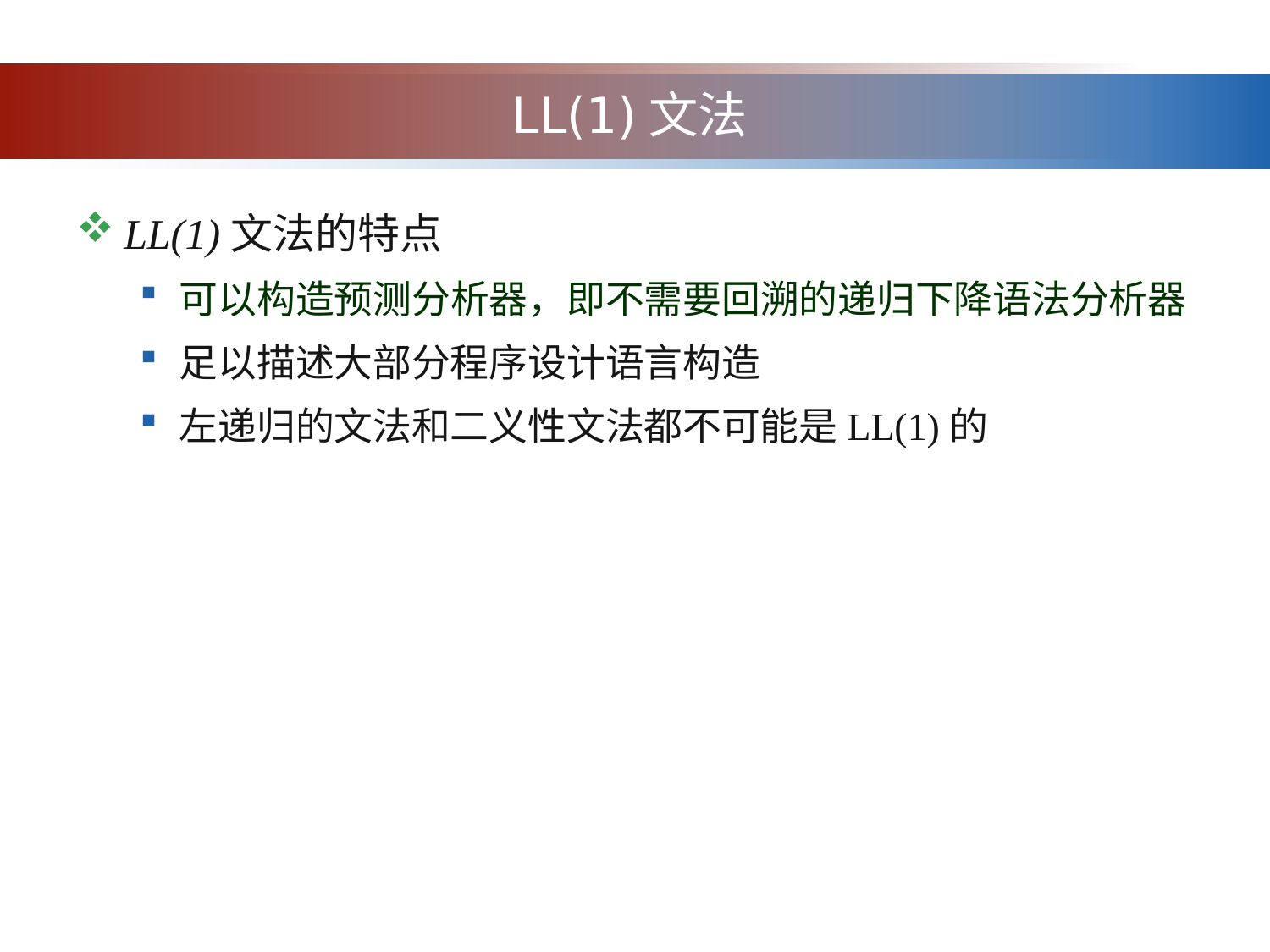

# LL(1)文法
LL(1)文法的特点
可以构造预测分析器，即不需要回溯的递归下降语法分析器
足以描述大部分程序设计语言构造
左递归的文法和二义性文法都不可能是LL(1)的